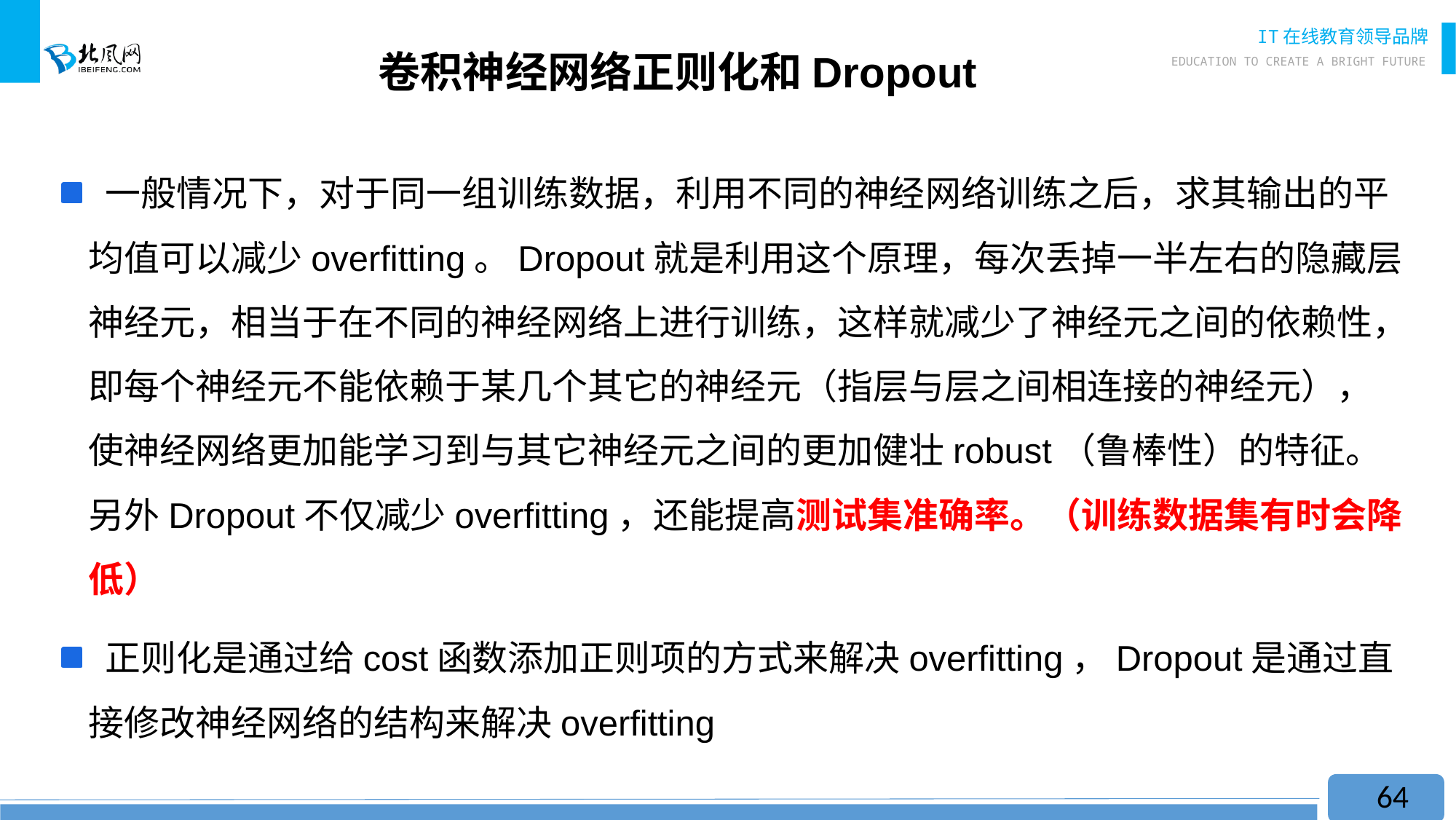

# 卷积神经网络正则化和Dropout
 一般情况下，对于同一组训练数据，利用不同的神经网络训练之后，求其输出的平均值可以减少overfitting。Dropout就是利用这个原理，每次丢掉一半左右的隐藏层神经元，相当于在不同的神经网络上进行训练，这样就减少了神经元之间的依赖性，即每个神经元不能依赖于某几个其它的神经元（指层与层之间相连接的神经元），使神经网络更加能学习到与其它神经元之间的更加健壮robust（鲁棒性）的特征。另外Dropout不仅减少overfitting，还能提高测试集准确率。（训练数据集有时会降低）
 正则化是通过给cost函数添加正则项的方式来解决overfitting，Dropout是通过直接修改神经网络的结构来解决overfitting